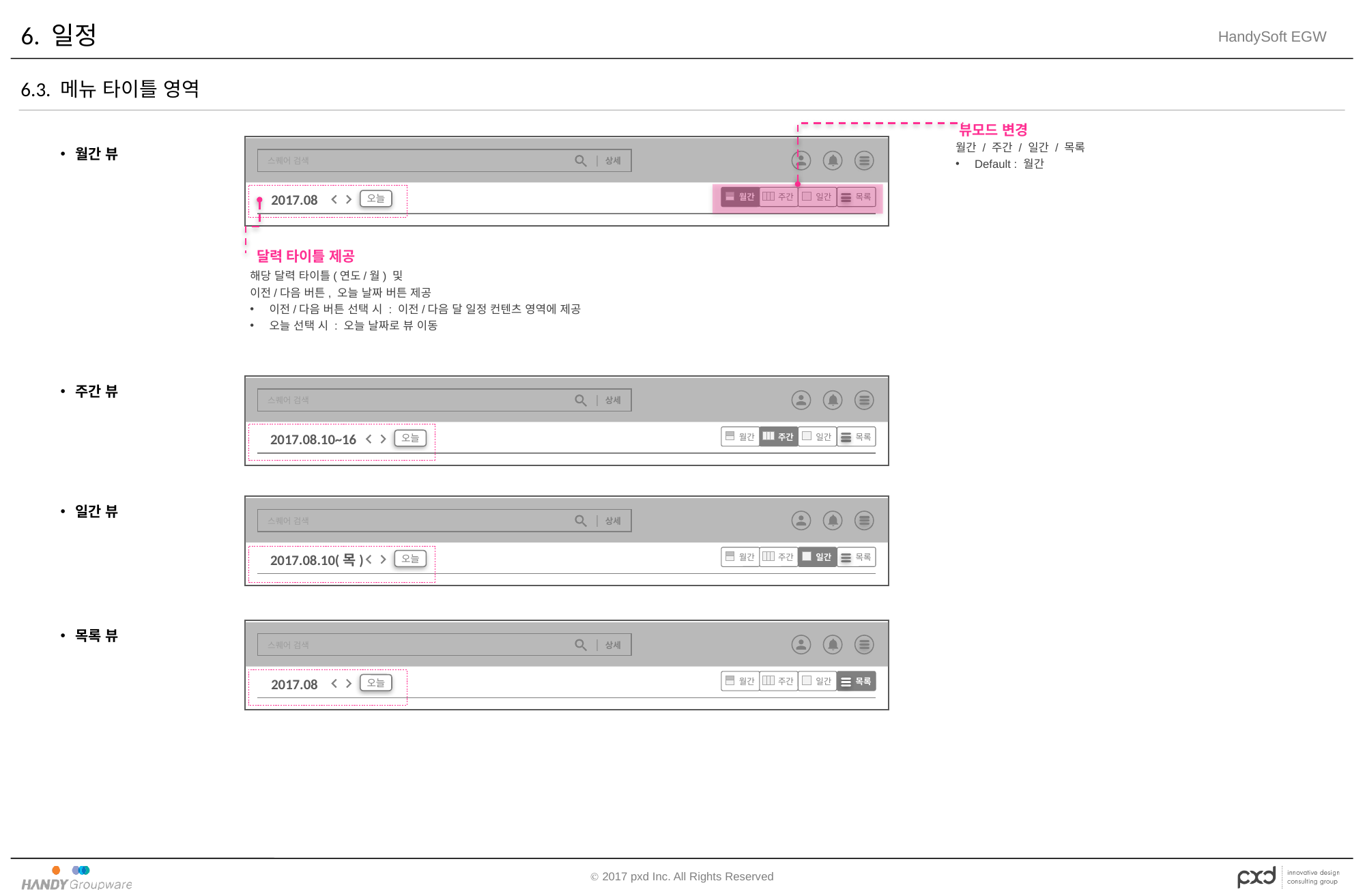

# 6. 일정
6.3. 메뉴 타이틀 영역
뷰모드 변경

월간 뷰
월간 / 주간 / 일간 / 목록
Default : 월간

스퀘어 검색
상세

월간

주간

일간

목록

오늘

2017.08
달력 타이틀 제공
해당 달력 타이틀(연도/월) 및
이전/다음 버튼, 오늘 날짜 버튼 제공
이전/다음 버튼 선택 시 : 이전/다음 달 일정 컨텐츠 영역에 제공
오늘 선택 시 : 오늘 날짜로 뷰 이동
주간 뷰

스퀘어 검색
상세

월간

주간

일간

목록

오늘

2017.08.10~16

일간 뷰

스퀘어 검색
상세

월간

주간

일간

목록

오늘

2017.08.10(목)

목록 뷰

스퀘어 검색
상세

월간

주간

일간

목록
오늘

2017.08